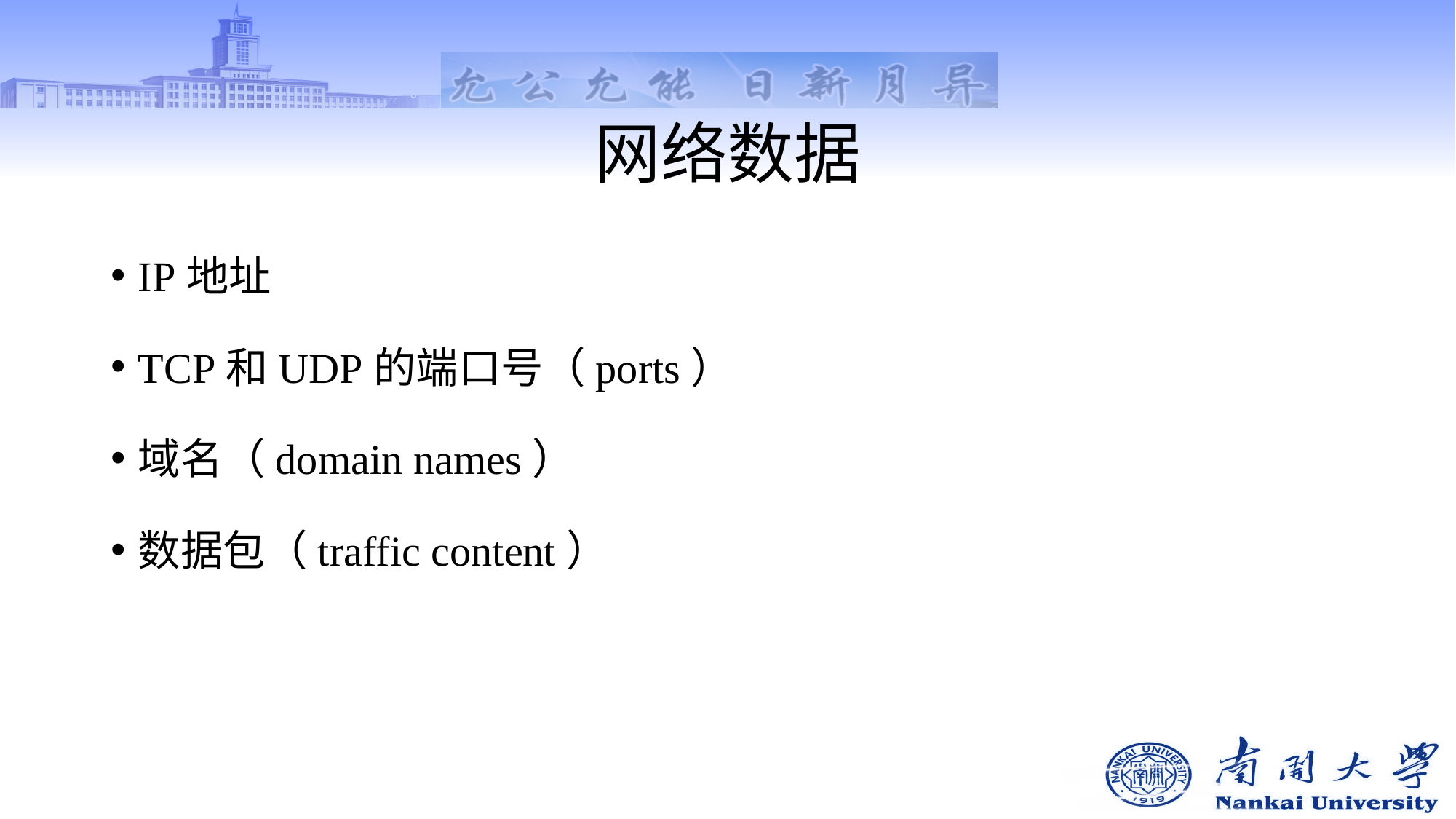

# 网络数据
IP地址
TCP和UDP的端口号（ports）
域名（domain names）
数据包（traffic content）